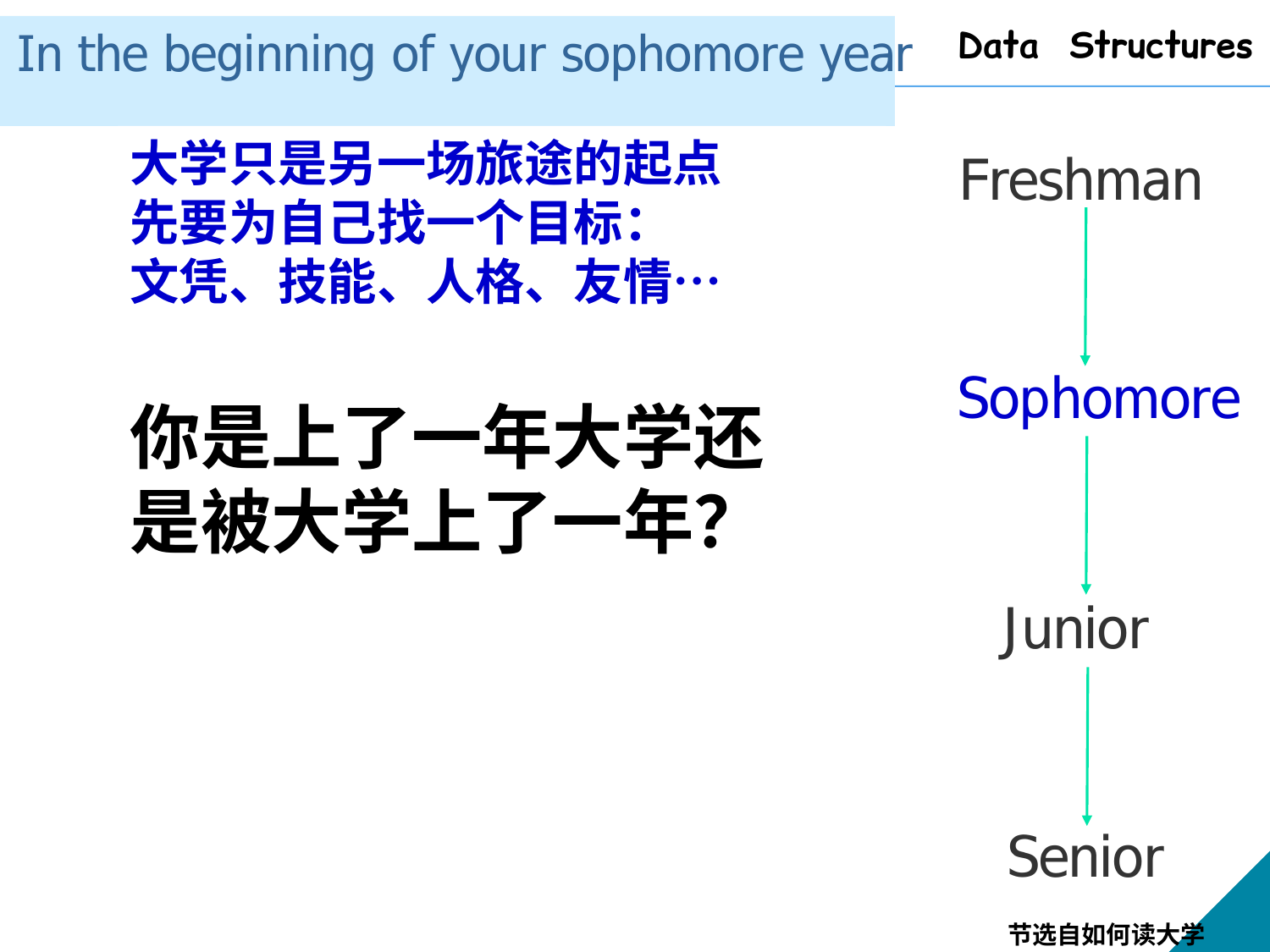

In the beginning of your sophomore year
大学只是另一场旅途的起点
先要为自己找一个目标：
文凭、技能、人格、友情…
Freshman
Sophomore
你是上了一年大学还是被大学上了一年？
Junior
Senior
节选自如何读大学ppt